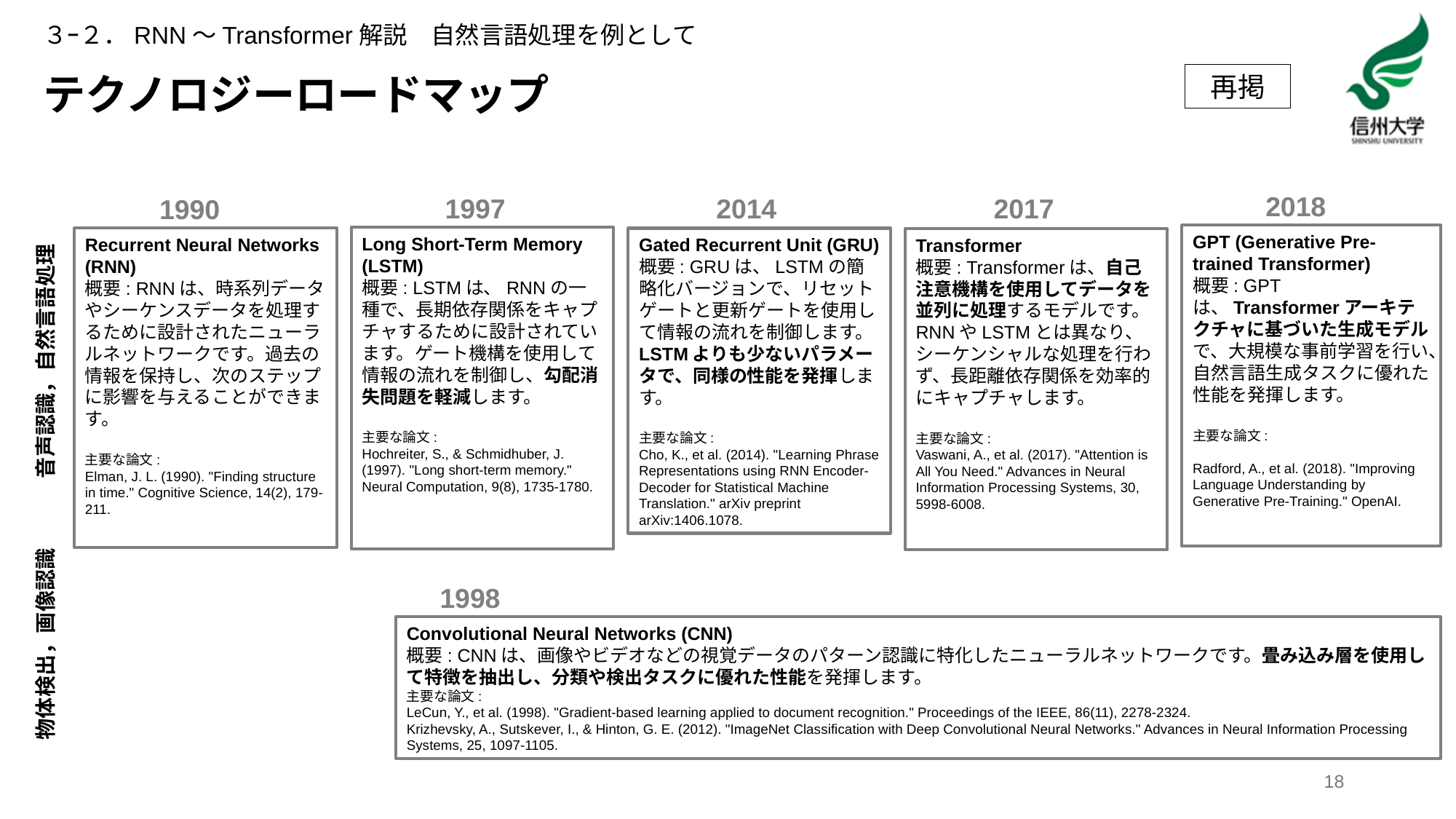

３ｰ２．RNN～Transformer解説　自然言語処理を例として
再掲
# テクノロジーロードマップ
2018
2017
1997
2014
1990
GPT (Generative Pre-trained Transformer)
概要: GPTは、Transformerアーキテクチャに基づいた生成モデルで、大規模な事前学習を行い、自然言語生成タスクに優れた性能を発揮します。

主要な論文:

Radford, A., et al. (2018). "Improving Language Understanding by Generative Pre-Training." OpenAI.
Long Short-Term Memory (LSTM)
概要: LSTMは、RNNの一種で、長期依存関係をキャプチャするために設計されています。ゲート機構を使用して情報の流れを制御し、勾配消失問題を軽減します。

主要な論文:
Hochreiter, S., & Schmidhuber, J. (1997). "Long short-term memory." Neural Computation, 9(8), 1735-1780.
Recurrent Neural Networks (RNN)
概要: RNNは、時系列データやシーケンスデータを処理するために設計されたニューラルネットワークです。過去の情報を保持し、次のステップに影響を与えることができます。

主要な論文:
Elman, J. L. (1990). "Finding structure in time." Cognitive Science, 14(2), 179-211.
Gated Recurrent Unit (GRU)
概要: GRUは、LSTMの簡略化バージョンで、リセットゲートと更新ゲートを使用して情報の流れを制御します。LSTMよりも少ないパラメータで、同様の性能を発揮します。

主要な論文:
Cho, K., et al. (2014). "Learning Phrase Representations using RNN Encoder-Decoder for Statistical Machine Translation." arXiv preprint arXiv:1406.1078.
Transformer
概要: Transformerは、自己注意機構を使用してデータを並列に処理するモデルです。RNNやLSTMとは異なり、シーケンシャルな処理を行わず、長距離依存関係を効率的にキャプチャします。

主要な論文:
Vaswani, A., et al. (2017). "Attention is All You Need." Advances in Neural Information Processing Systems, 30, 5998-6008.
音声認識，自然言語処理
1998
Convolutional Neural Networks (CNN)
概要: CNNは、画像やビデオなどの視覚データのパターン認識に特化したニューラルネットワークです。畳み込み層を使用して特徴を抽出し、分類や検出タスクに優れた性能を発揮します。
主要な論文:
LeCun, Y., et al. (1998). "Gradient-based learning applied to document recognition." Proceedings of the IEEE, 86(11), 2278-2324.
Krizhevsky, A., Sutskever, I., & Hinton, G. E. (2012). "ImageNet Classification with Deep Convolutional Neural Networks." Advances in Neural Information Processing Systems, 25, 1097-1105.
物体検出，画像認識
18